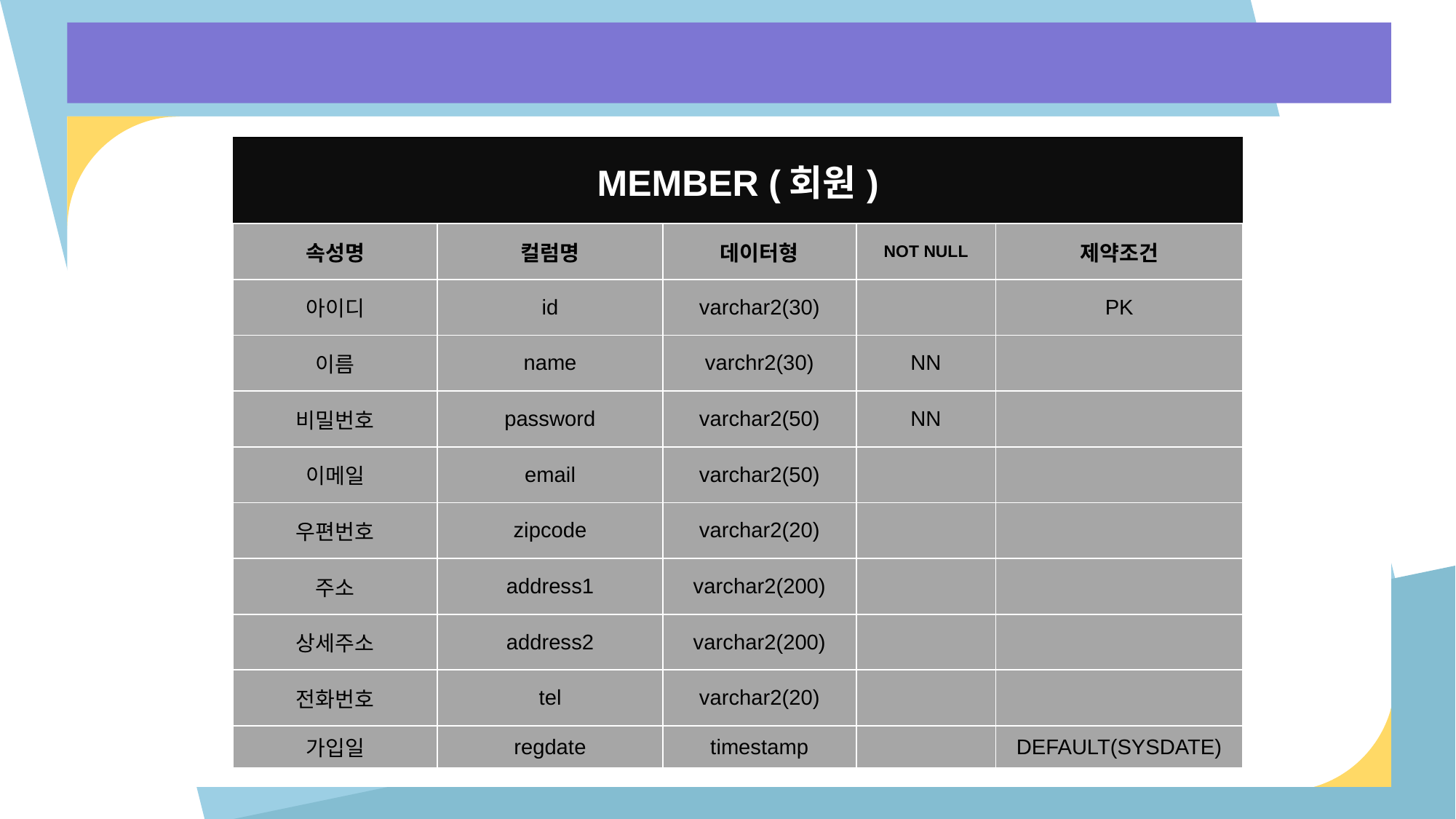

| MEMBER (회원) |  |  |  |  |
| --- | --- | --- | --- | --- |
| 속성명 | 컬럼명 | 데이터형 | NOT NULL | 제약조건 |
| 아이디 | id | varchar2(30) |  | PK |
| 이름 | name | varchr2(30) | NN |  |
| 비밀번호 | password | varchar2(50) | NN |  |
| 이메일 | email | varchar2(50) |  |  |
| 우편번호 | zipcode | varchar2(20) |  |  |
| 주소 | address1 | varchar2(200) |  |  |
| 상세주소 | address2 | varchar2(200) |  |  |
| 전화번호 | tel | varchar2(20) |  |  |
| 가입일 | regdate | timestamp |  | DEFAULT(SYSDATE) |